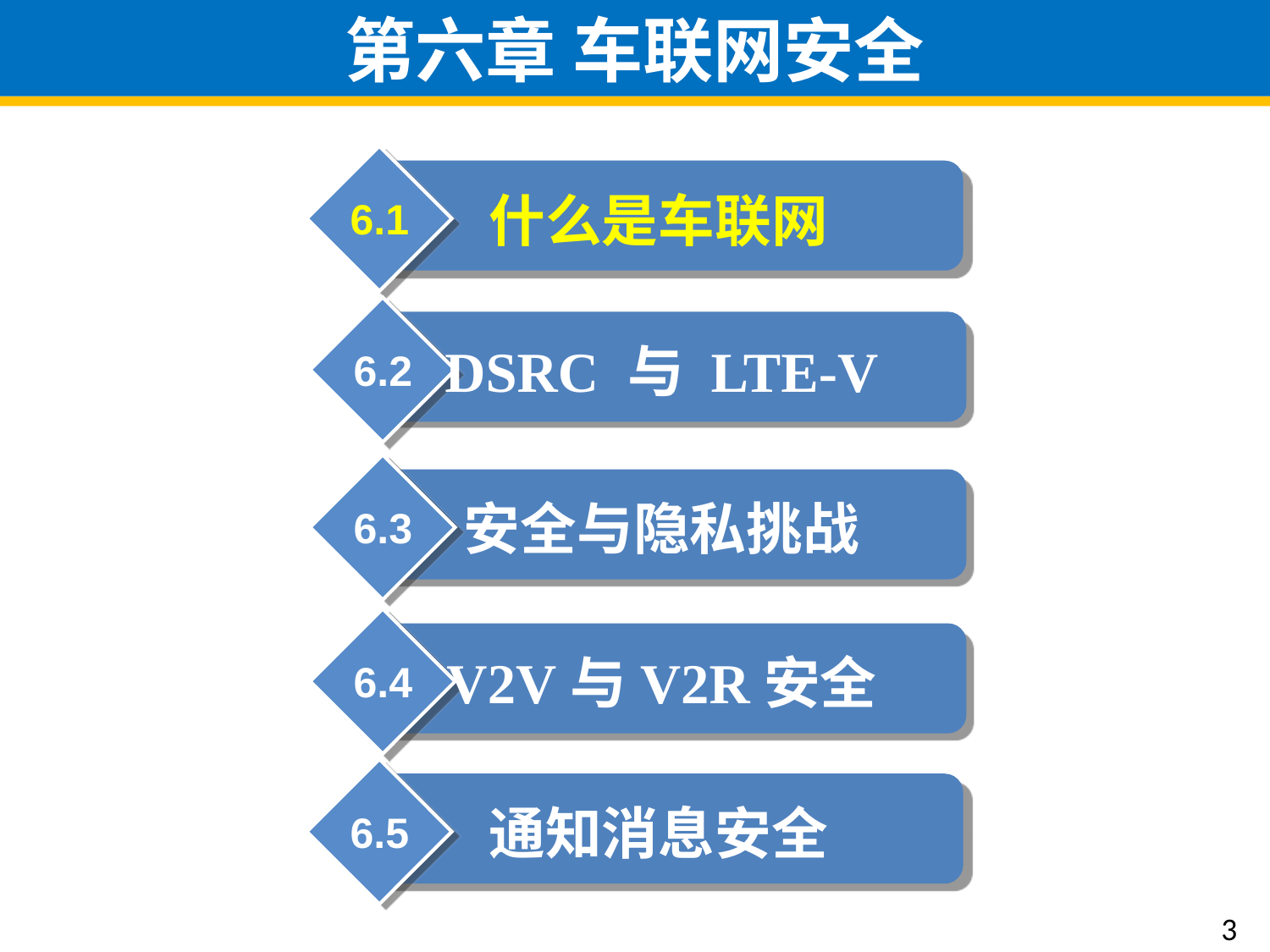

# 第六章 车联网安全

什么是车联网
6.1

DSRC 与 LTE-V
6.2

安全与隐私挑战
6.3

V2V与V2R安全
6.4

通知消息安全
6.5
3